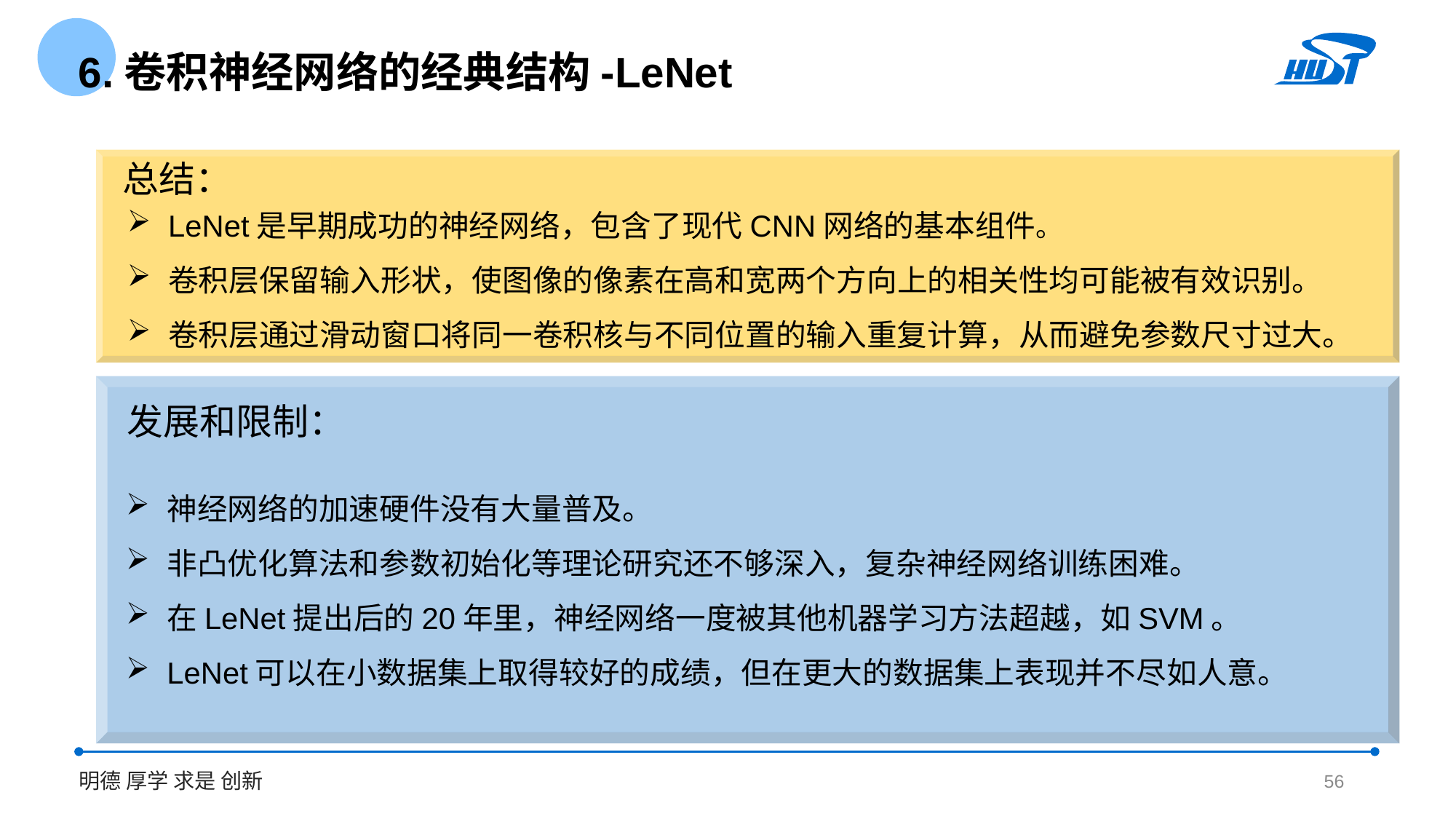

6.卷积神经网络的经典结构-LeNet

总结：
LeNet是早期成功的神经网络，包含了现代CNN网络的基本组件。
卷积层保留输入形状，使图像的像素在高和宽两个方向上的相关性均可能被有效识别。
卷积层通过滑动窗口将同一卷积核与不同位置的输入重复计算，从而避免参数尺寸过大。

发展和限制：
神经网络的加速硬件没有大量普及。
非凸优化算法和参数初始化等理论研究还不够深入，复杂神经网络训练困难。
在LeNet提出后的20年里，神经网络一度被其他机器学习方法超越，如SVM。
LeNet可以在小数据集上取得较好的成绩，但在更大的数据集上表现并不尽如人意。

56